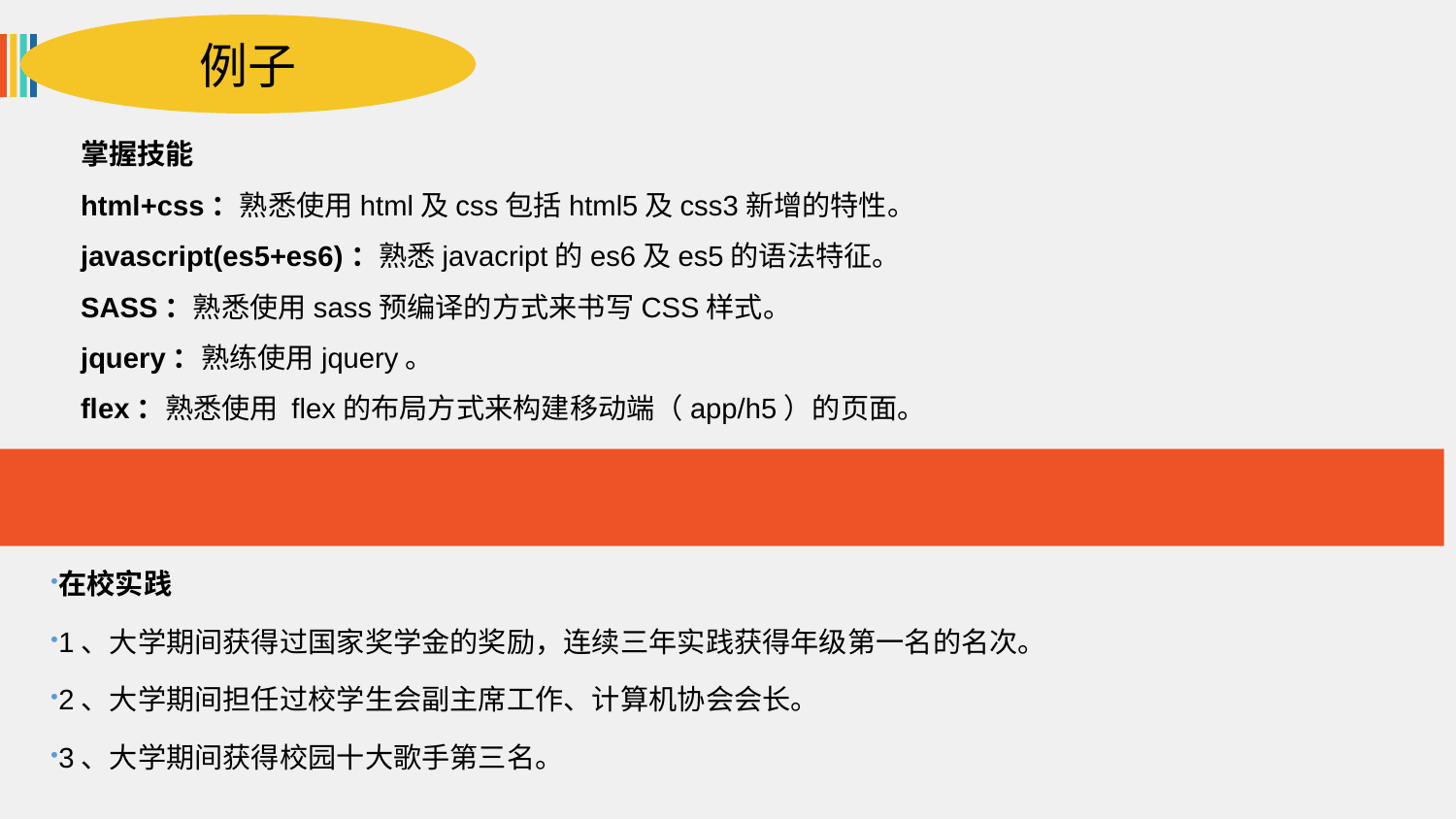

例子
掌握技能
html+css：熟悉使用html及css包括html5及css3新增的特性。
javascript(es5+es6)：熟悉javacript的es6及es5的语法特征。
SASS：熟悉使用sass预编译的方式来书写CSS样式。
jquery：熟练使用jquery。
flex：熟悉使用 flex的布局方式来构建移动端（app/h5）的页面。

在校实践
1、大学期间获得过国家奖学金的奖励，连续三年实践获得年级第一名的名次。
2、大学期间担任过校学生会副主席工作、计算机协会会长。
3、大学期间获得校园十大歌手第三名。